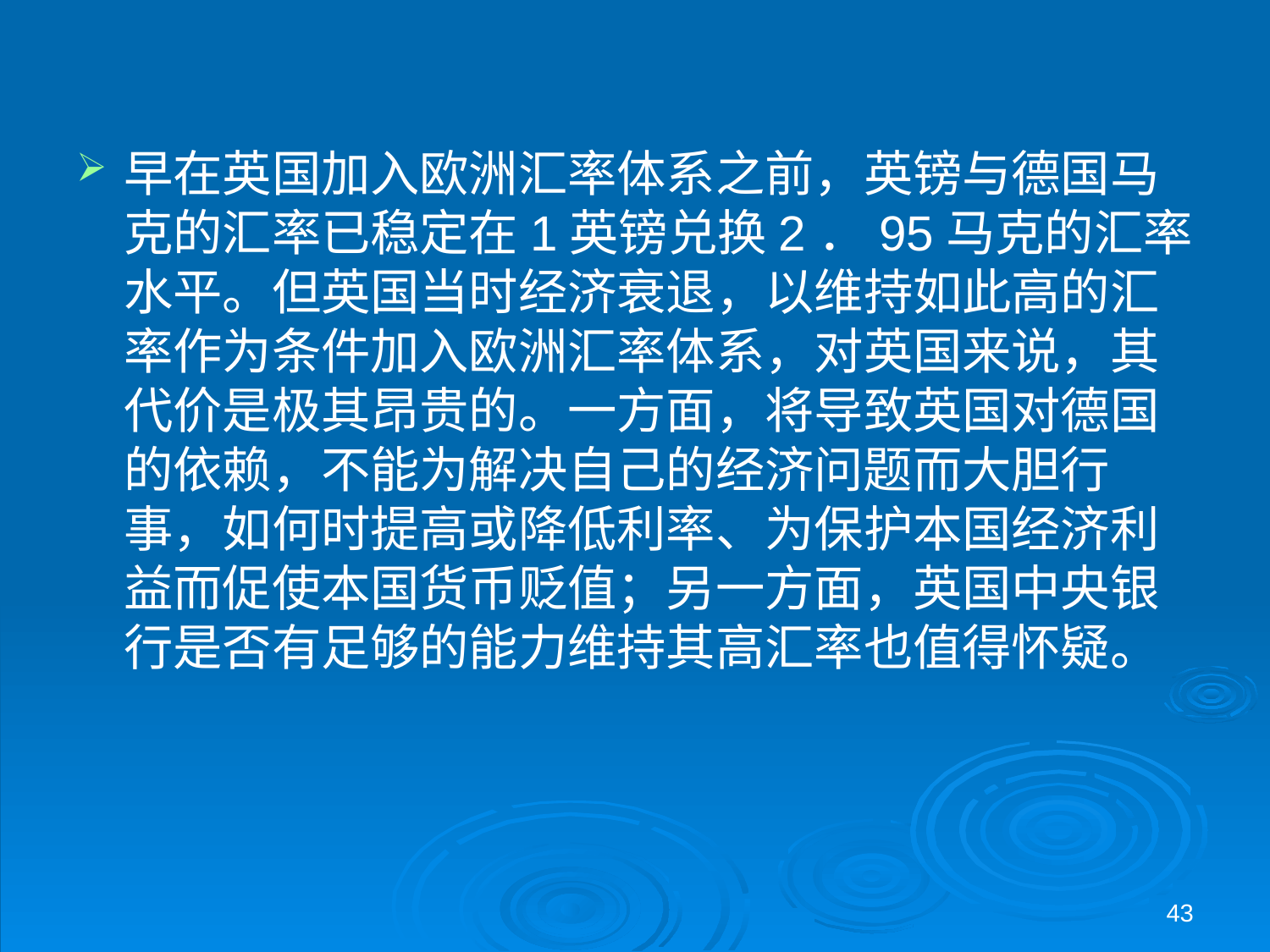

早在英国加入欧洲汇率体系之前，英镑与德国马克的汇率已稳定在1英镑兑换2．95马克的汇率水平。但英国当时经济衰退，以维持如此高的汇率作为条件加入欧洲汇率体系，对英国来说，其代价是极其昂贵的。一方面，将导致英国对德国的依赖，不能为解决自己的经济问题而大胆行事，如何时提高或降低利率、为保护本国经济利益而促使本国货币贬值；另一方面，英国中央银行是否有足够的能力维持其高汇率也值得怀疑。
43